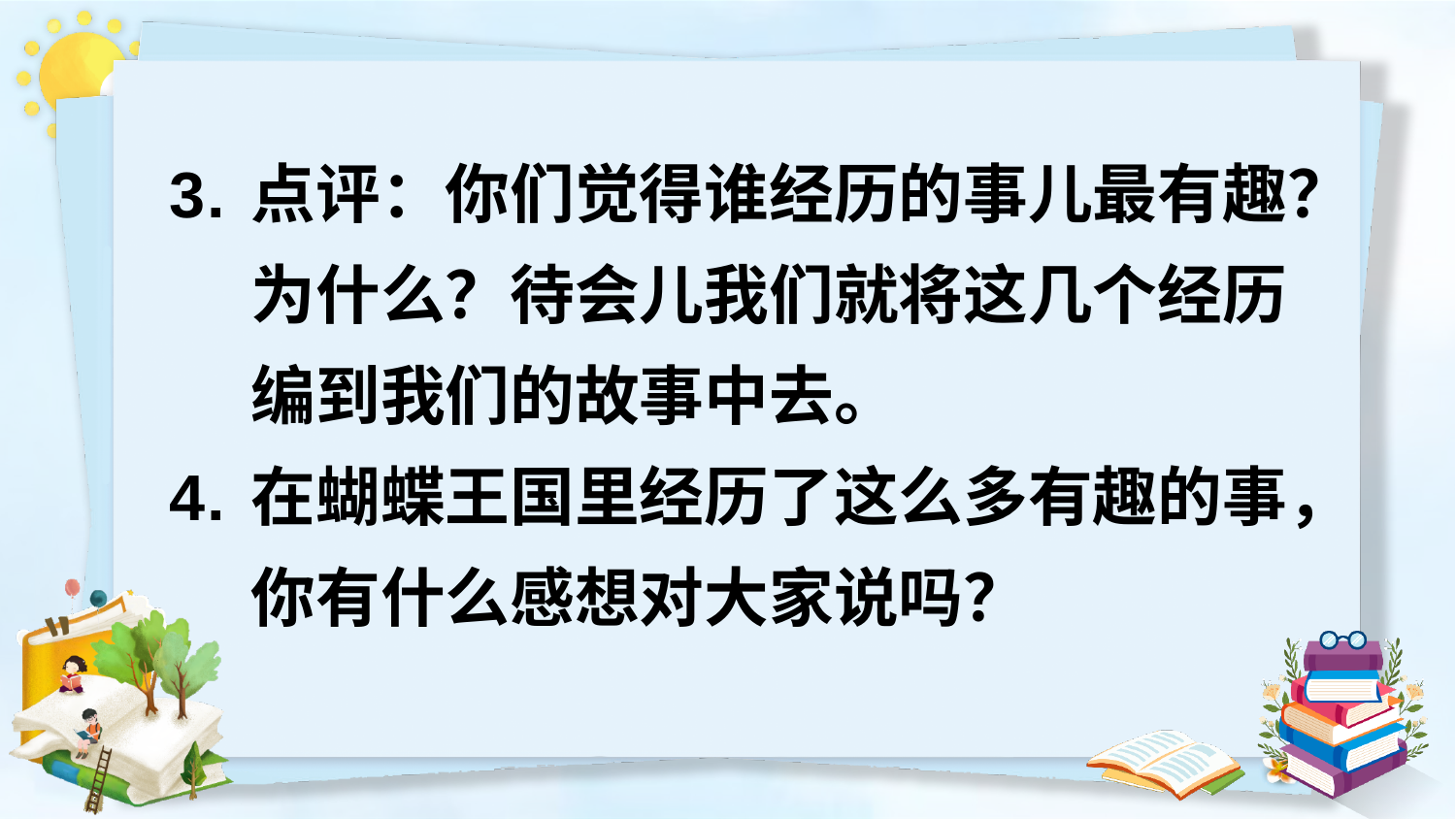

点评：你们觉得谁经历的事儿最有趣？为什么？待会儿我们就将这几个经历编到我们的故事中去。
在蝴蝶王国里经历了这么多有趣的事，你有什么感想对大家说吗？